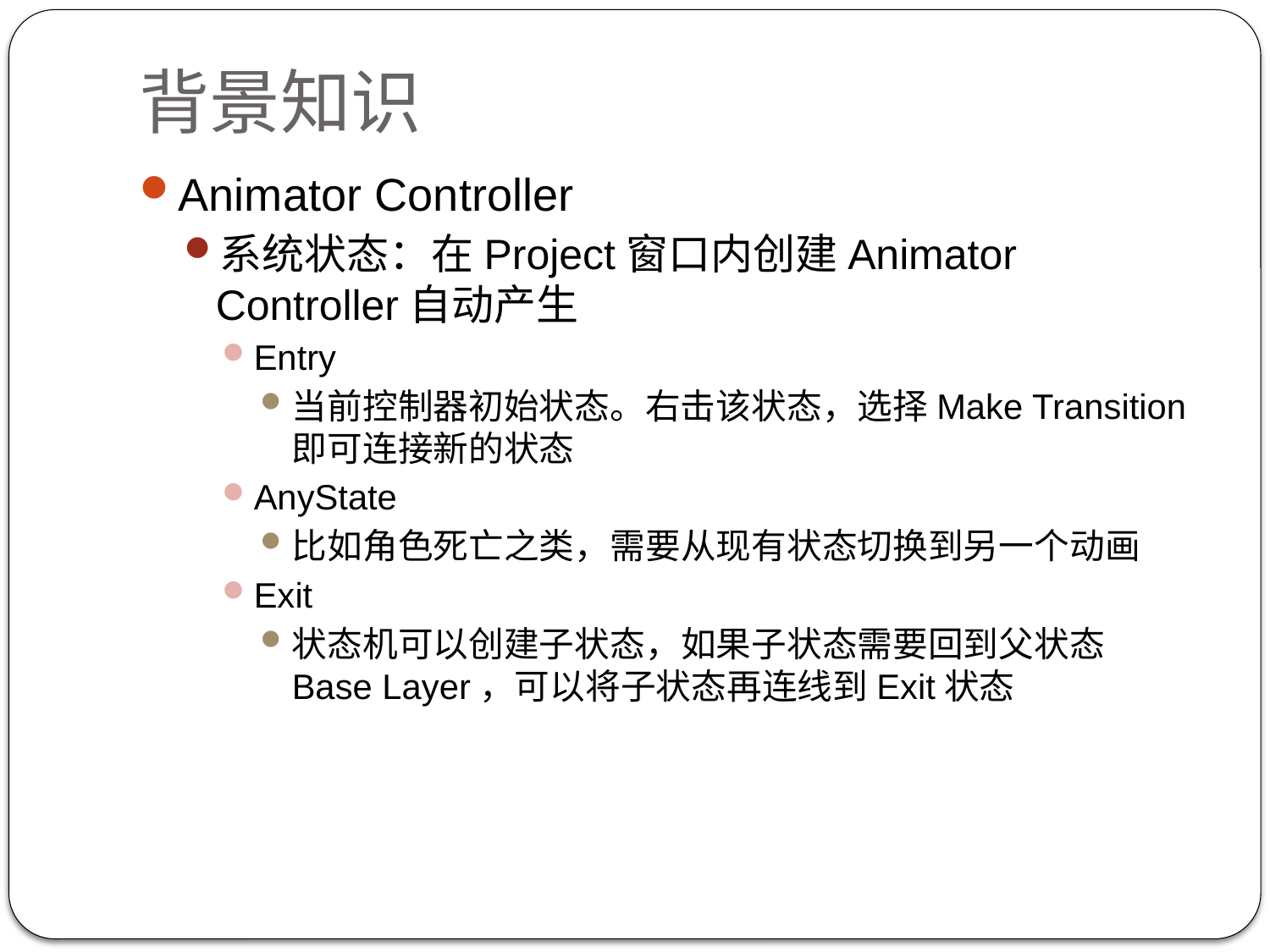

# 背景知识
Animator Controller
系统状态：在Project窗口内创建Animator Controller自动产生
Entry
当前控制器初始状态。右击该状态，选择Make Transition即可连接新的状态
AnyState
比如角色死亡之类，需要从现有状态切换到另一个动画
Exit
状态机可以创建子状态，如果子状态需要回到父状态Base Layer，可以将子状态再连线到Exit状态